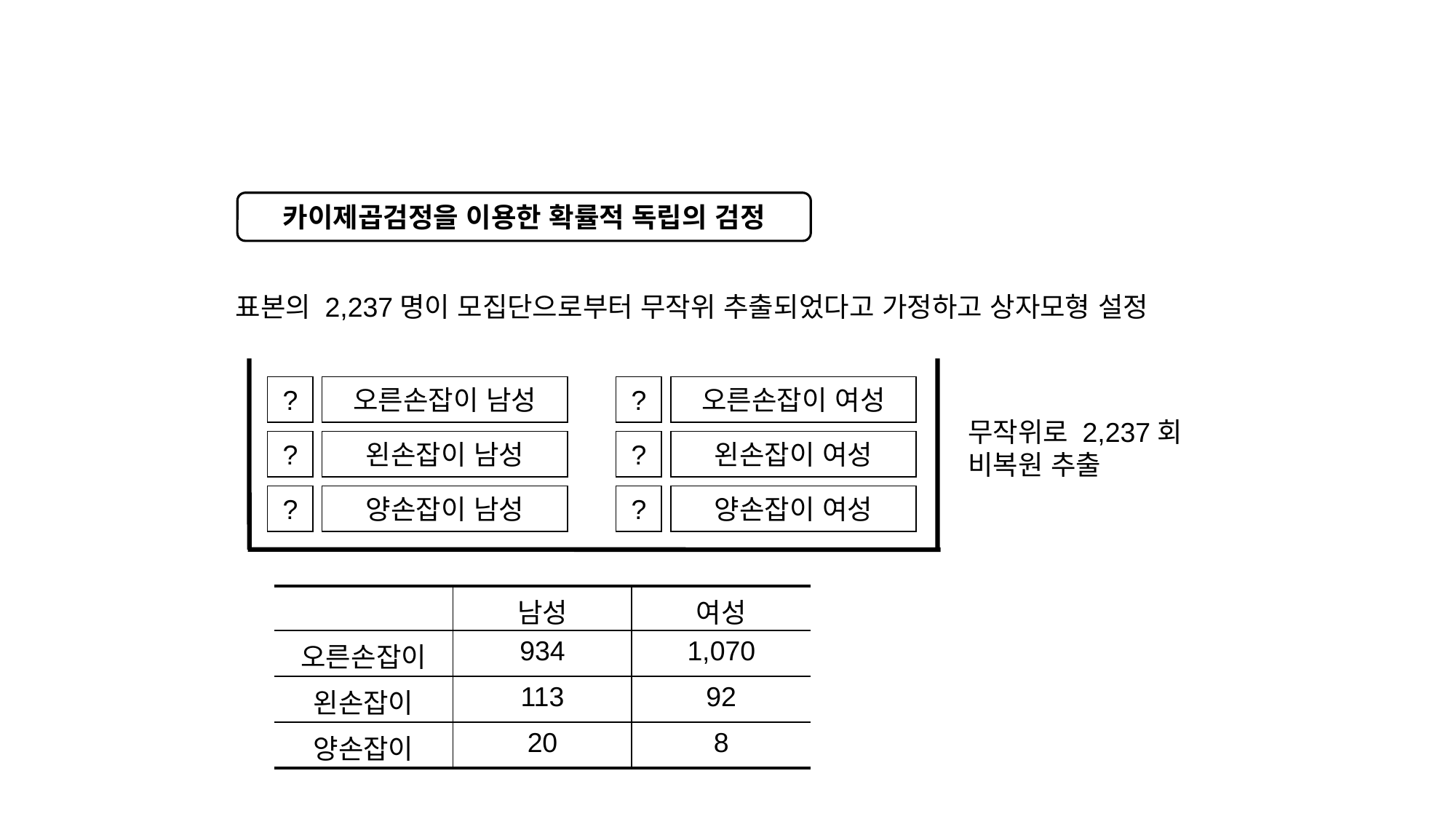

카이제곱검정을 이용한 확률적 독립의 검정
표본의 2,237명이 모집단으로부터 무작위 추출되었다고 가정하고 상자모형 설정

?
오른손잡이 남성
?
오른손잡이 여성
?
왼손잡이 남성
?
왼손잡이 여성
?
양손잡이 남성
?
양손잡이 여성

무작위로 2,237회 비복원 추출
|  | 남성 | 여성 |
| --- | --- | --- |
| 오른손잡이 | 934 | 1,070 |
| 왼손잡이 | 113 | 92 |
| 양손잡이 | 20 | 8 |